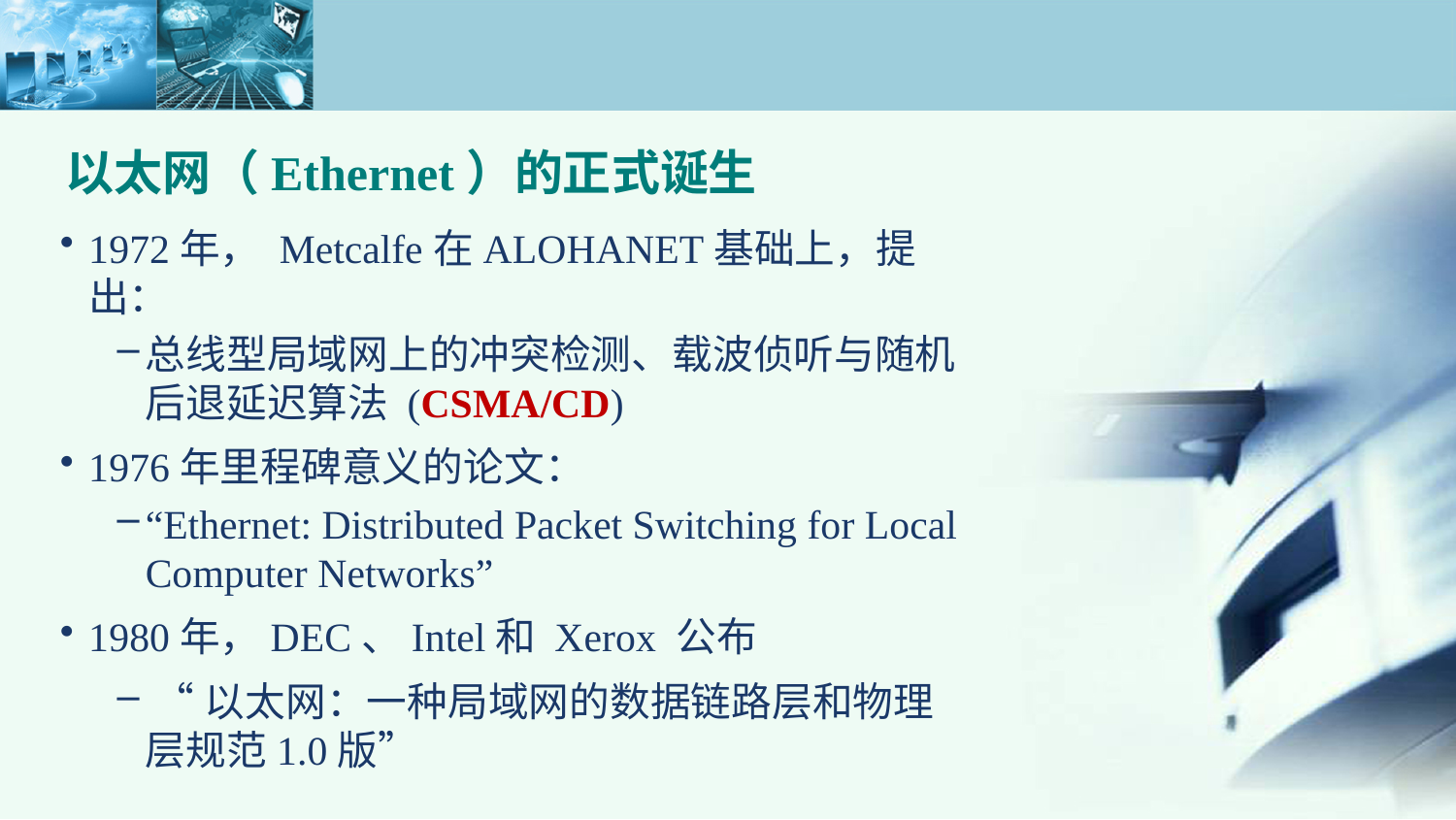

以太网（Ethernet）的正式诞生
1972年， Metcalfe在ALOHANET基础上，提出：
总线型局域网上的冲突检测、载波侦听与随机后退延迟算法 (CSMA/CD)
1976年里程碑意义的论文：
“Ethernet: Distributed Packet Switching for Local Computer Networks”
1980年，DEC、Intel和 Xerox 公布
 “以太网：一种局域网的数据链路层和物理层规范1.0版”